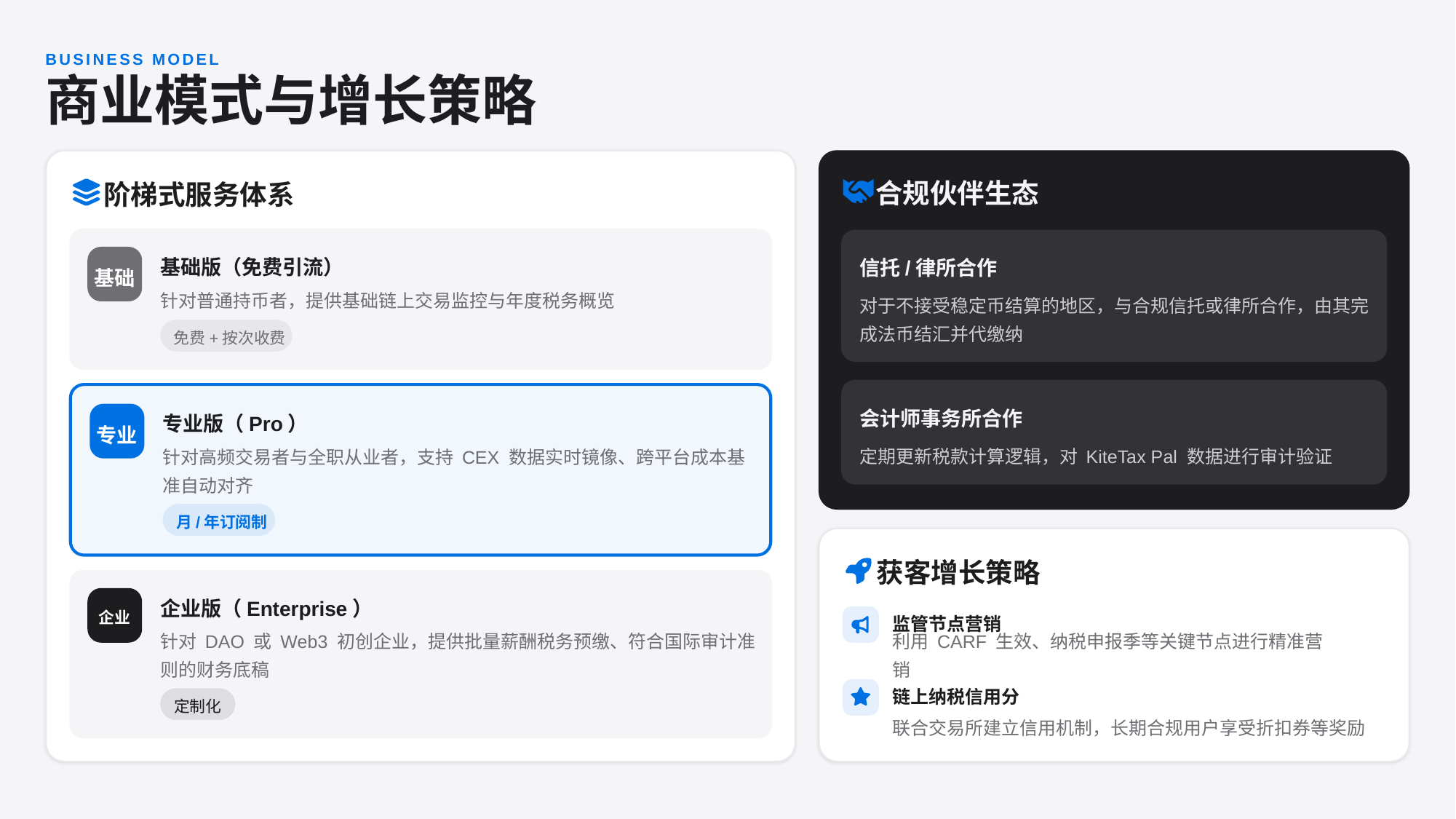

BUSINESS MODEL
商业模式与增长策略

合规伙伴生态
阶梯式服务体系

基础版（免费引流）
信托/律所合作
基础
针对普通持币者，提供基础链上交易监控与年度税务概览
对于不接受稳定币结算的地区，与合规信托或律所合作，由其完成法币结汇并代缴纳

免费+按次收费

会计师事务所合作

专业版（Pro）
专业
定期更新税款计算逻辑，对 KiteTax Pal 数据进行审计验证
针对高频交易者与全职从业者，支持 CEX 数据实时镜像、跨平台成本基准自动对齐

月/年订阅制

获客增长策略

企业版（Enterprise）
企业

监管节点营销

针对 DAO 或 Web3 初创企业，提供批量薪酬税务预缴、符合国际审计准则的财务底稿
利用 CARF 生效、纳税申报季等关键节点进行精准营销

链上纳税信用分

定制化

联合交易所建立信用机制，长期合规用户享受折扣券等奖励